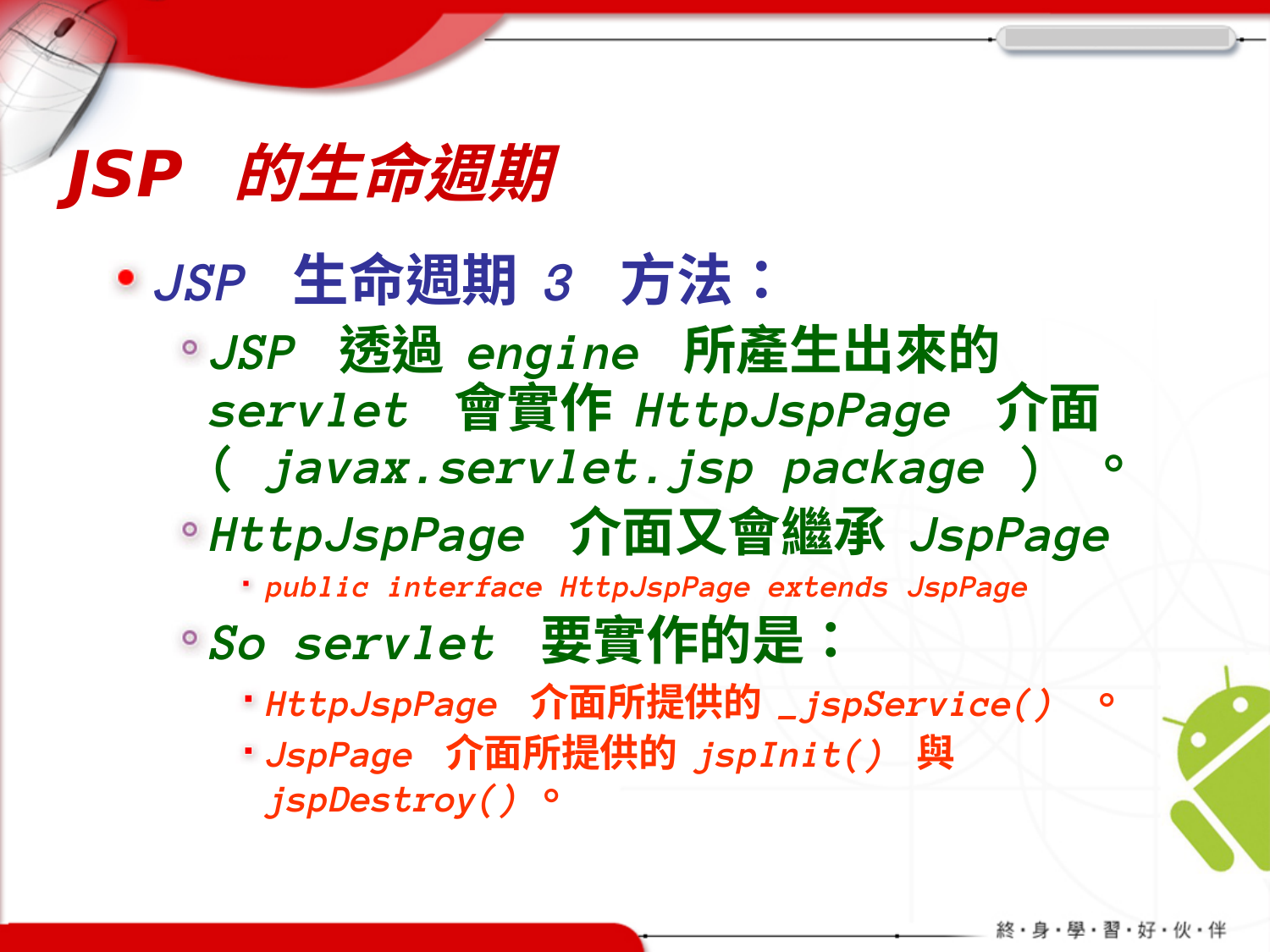

# JSP 的生命週期
JSP 生命週期 3 方法：
JSP 透過 engine 所產生出來的 servlet 會實作 HttpJspPage 介面 ( javax.servlet.jsp package ) 。
HttpJspPage 介面又會繼承 JspPage
public interface HttpJspPage extends JspPage
So servlet 要實作的是：
HttpJspPage 介面所提供的 _jspService() 。
JspPage 介面所提供的 jspInit() 與 jspDestroy()。